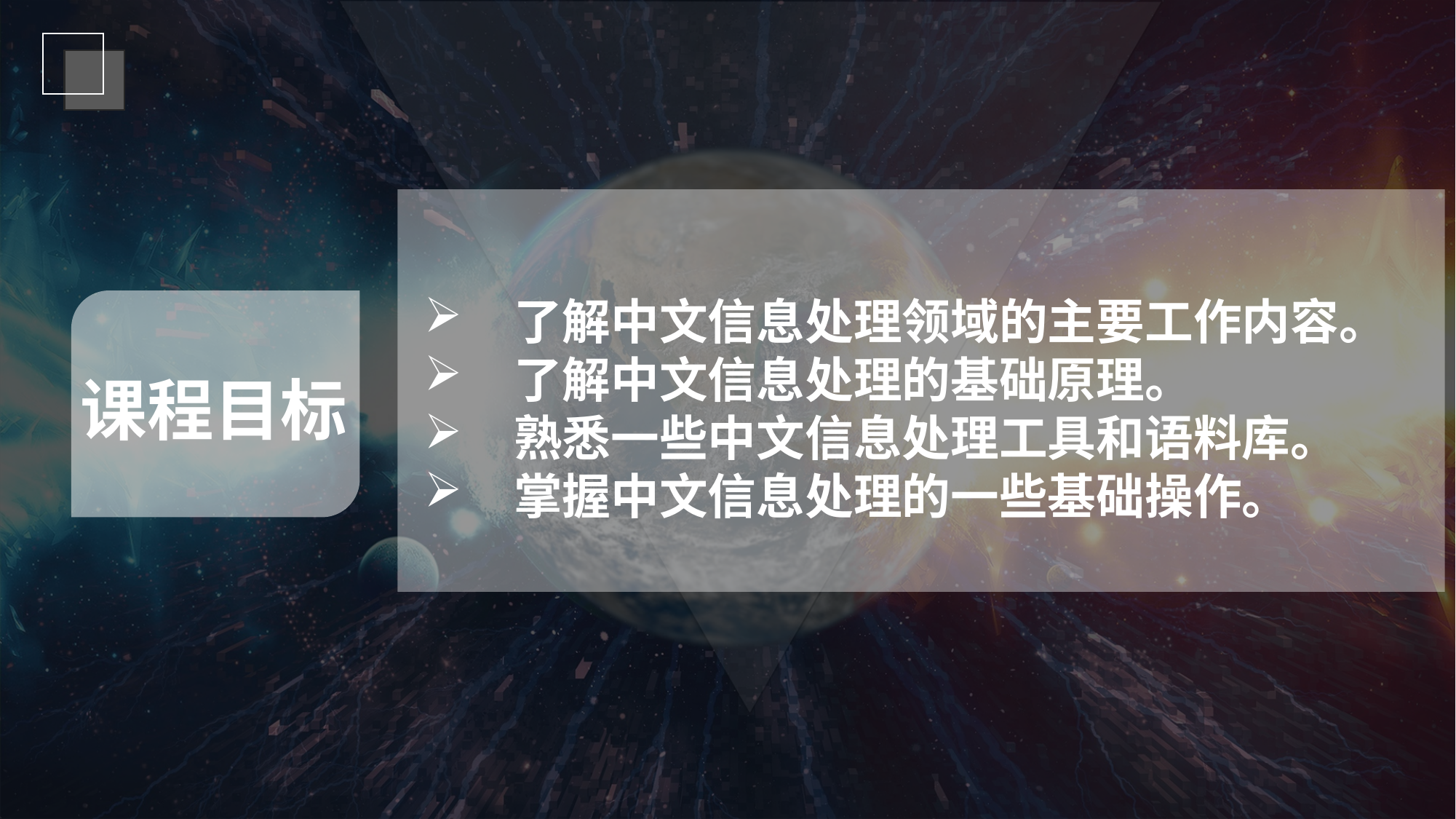

了解中文信息处理领域的主要工作内容。
了解中文信息处理的基础原理。
熟悉一些中文信息处理工具和语料库。
掌握中文信息处理的一些基础操作。

课程目标